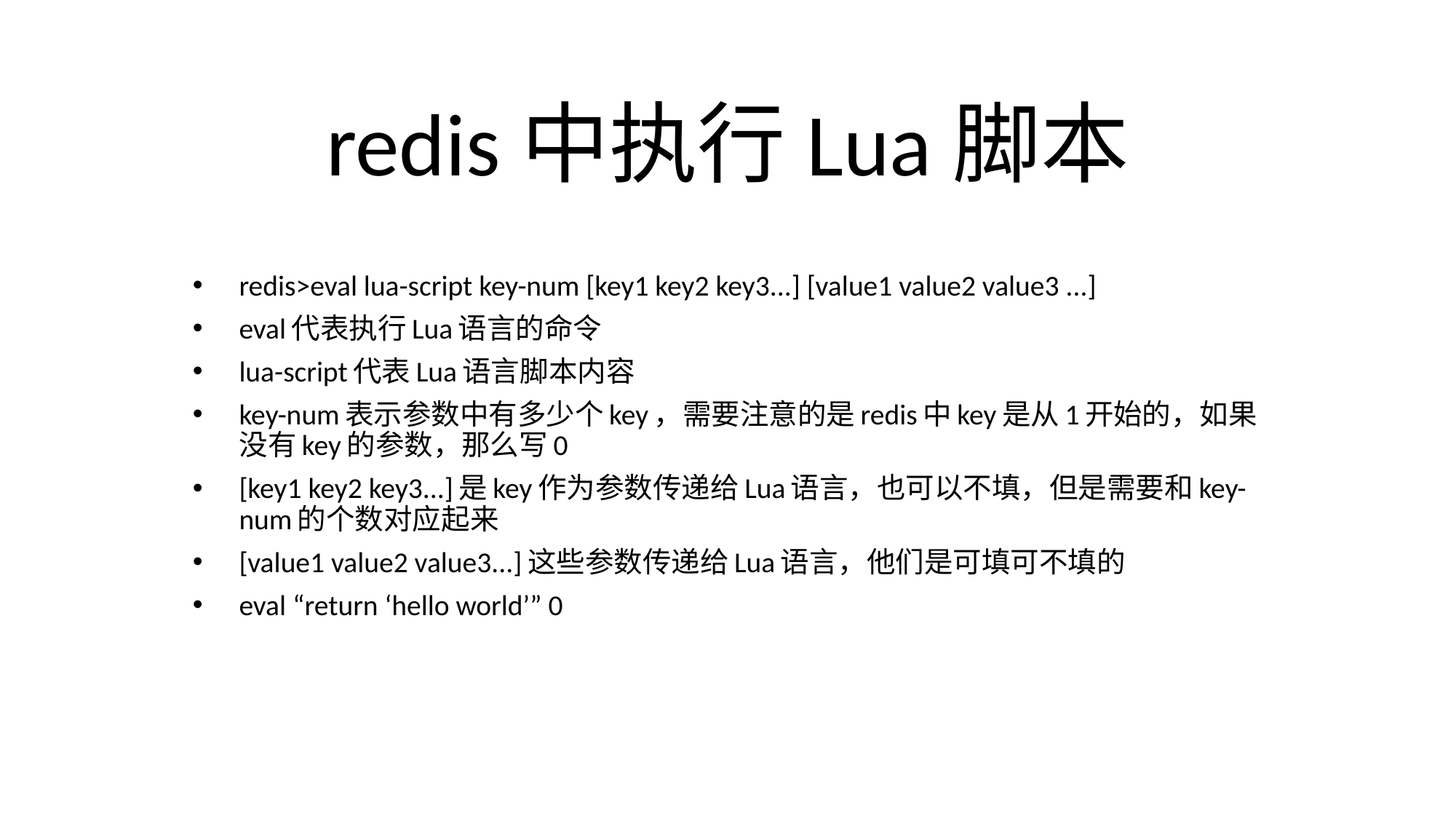

# redis中执行Lua脚本
redis>eval lua-script key-num [key1 key2 key3...] [value1 value2 value3 ...]
eval代表执行Lua语言的命令
lua-script代表Lua语言脚本内容
key-num表示参数中有多少个key，需要注意的是redis中key是从1开始的，如果没有key的参数，那么写0
[key1 key2 key3...]是key作为参数传递给Lua语言，也可以不填，但是需要和key-num的个数对应起来
[value1 value2 value3...]这些参数传递给Lua语言，他们是可填可不填的
eval “return ‘hello world’” 0